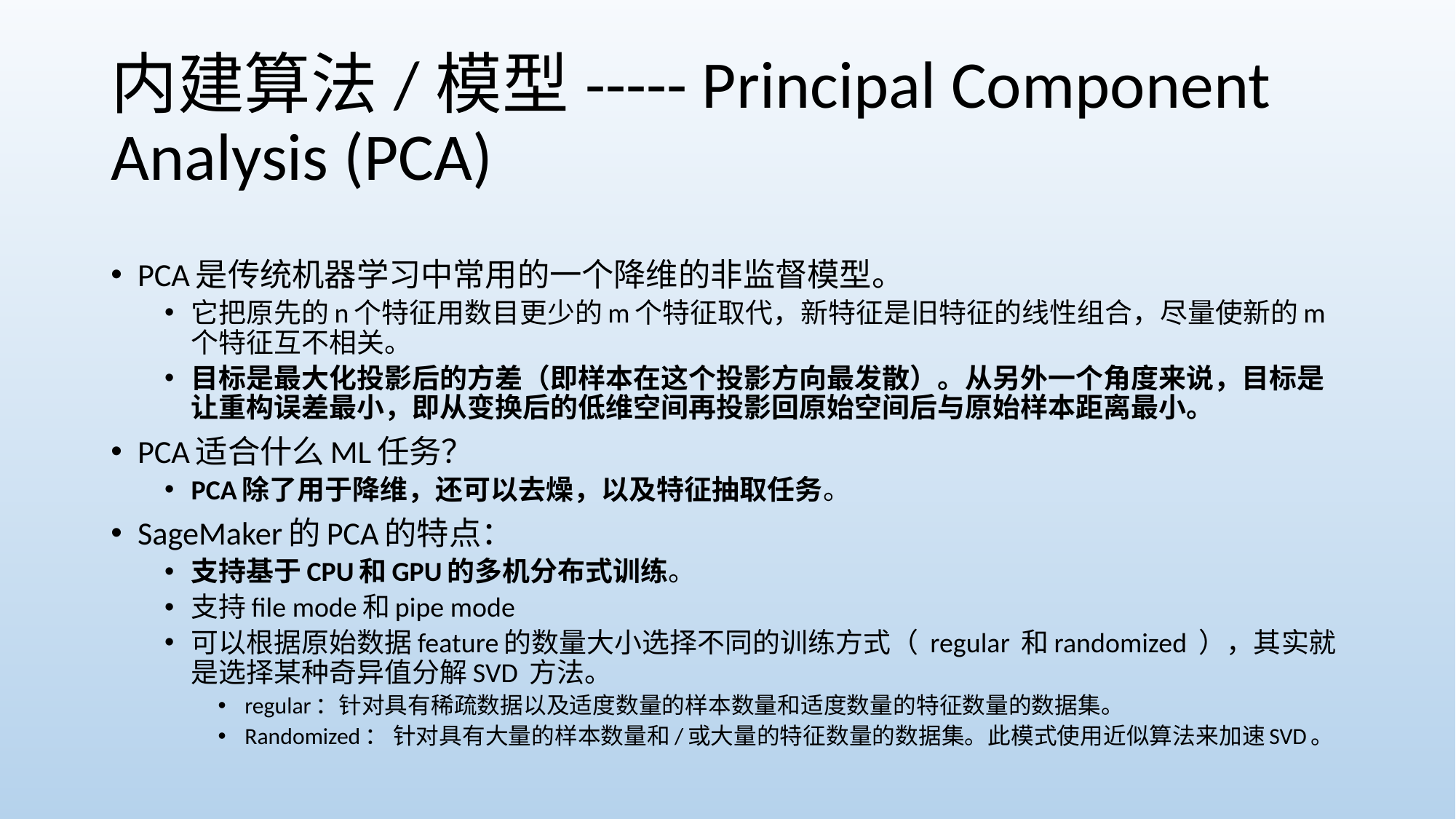

# 内建算法/模型----- Principal Component Analysis (PCA)
PCA是传统机器学习中常用的一个降维的非监督模型。
它把原先的n个特征用数目更少的m个特征取代，新特征是旧特征的线性组合，尽量使新的m个特征互不相关。
目标是最大化投影后的方差（即样本在这个投影方向最发散）。从另外一个角度来说，目标是让重构误差最小，即从变换后的低维空间再投影回原始空间后与原始样本距离最小。
PCA适合什么ML任务？
PCA除了用于降维，还可以去燥，以及特征抽取任务。
SageMaker的PCA的特点：
支持基于CPU和GPU的多机分布式训练。
支持file mode和pipe mode
可以根据原始数据feature的数量大小选择不同的训练方式（ regular 和randomized ），其实就是选择某种奇异值分解SVD 方法。
regular：针对具有稀疏数据以及适度数量的样本数量和适度数量的特征数量的数据集。
Randomized： 针对具有大量的样本数量和/或大量的特征数量的数据集。此模式使用近似算法来加速SVD。